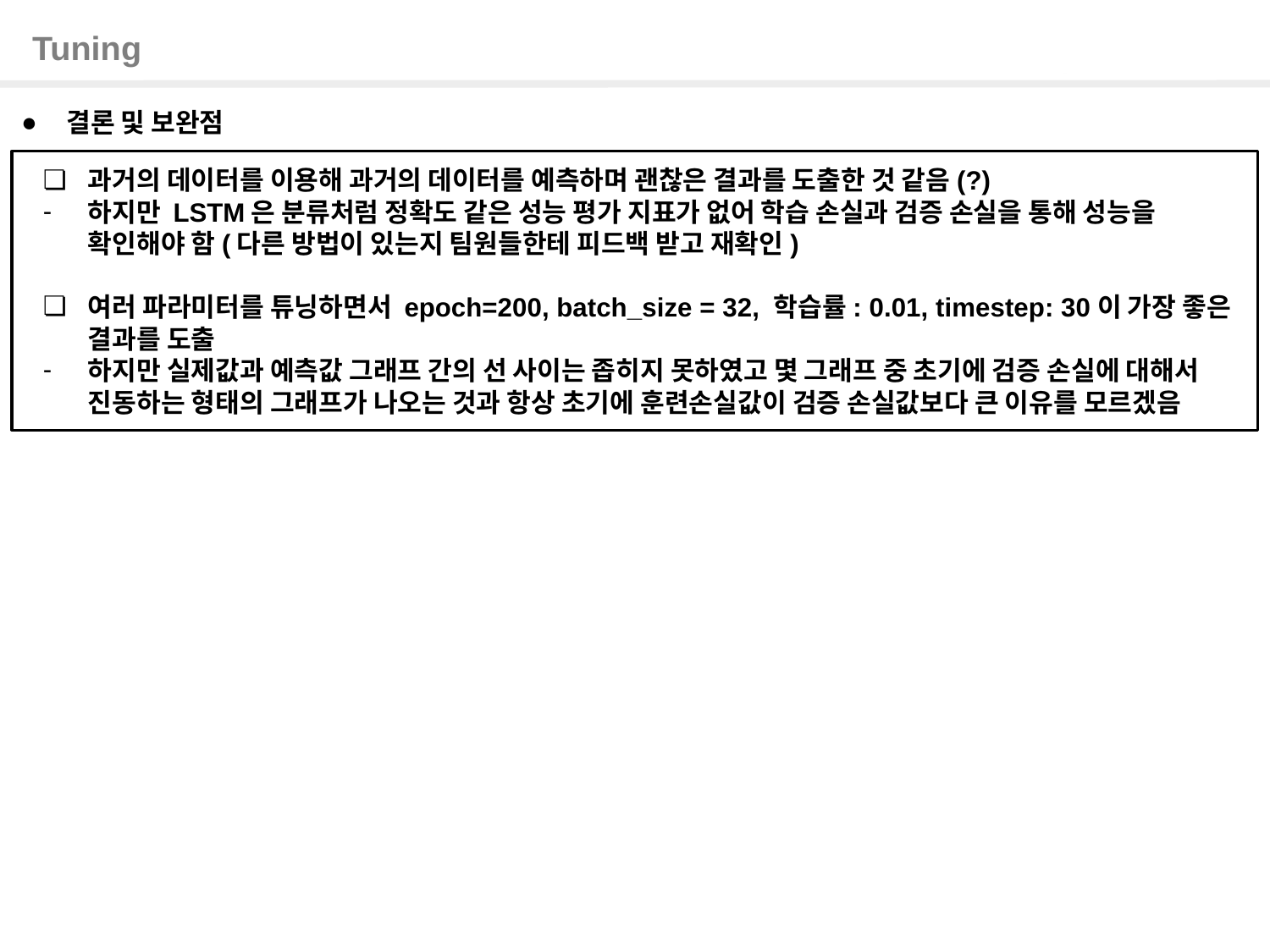

Tuning
결론 및 보완점

과거의 데이터를 이용해 과거의 데이터를 예측하며 괜찮은 결과를 도출한 것 같음(?)
하지만 LSTM은 분류처럼 정확도 같은 성능 평가 지표가 없어 학습 손실과 검증 손실을 통해 성능을 확인해야 함(다른 방법이 있는지 팀원들한테 피드백 받고 재확인)

여러 파라미터를 튜닝하면서 epoch=200, batch_size = 32, 학습률: 0.01, timestep: 30이 가장 좋은 결과를 도출
하지만 실제값과 예측값 그래프 간의 선 사이는 좁히지 못하였고 몇 그래프 중 초기에 검증 손실에 대해서 진동하는 형태의 그래프가 나오는 것과 항상 초기에 훈련손실값이 검증 손실값보다 큰 이유를 모르겠음